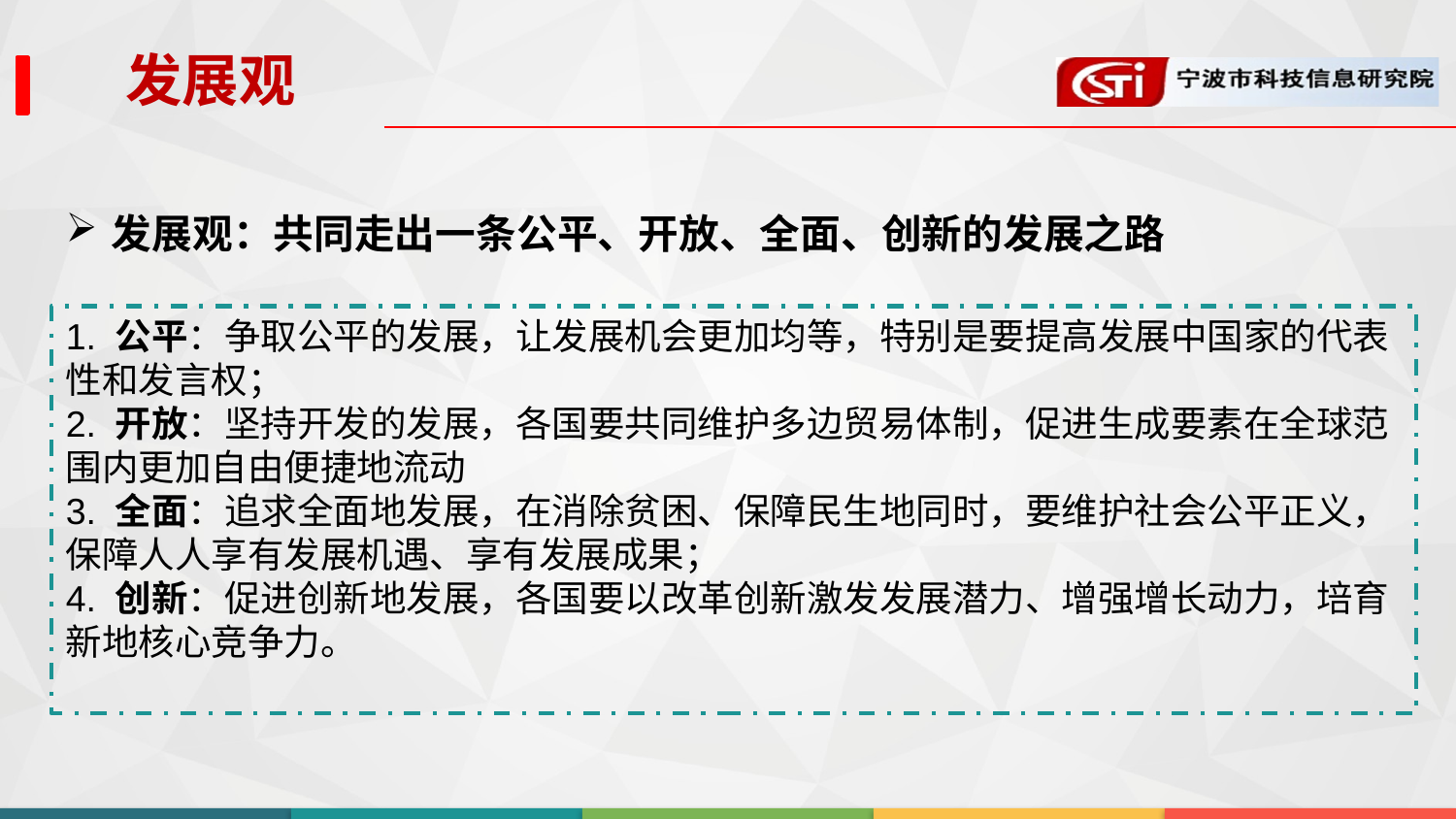

发展观

发展观：共同走出一条公平、开放、全面、创新的发展之路
1. 公平：争取公平的发展，让发展机会更加均等，特别是要提高发展中国家的代表性和发言权；
2. 开放：坚持开发的发展，各国要共同维护多边贸易体制，促进生成要素在全球范围内更加自由便捷地流动
3. 全面：追求全面地发展，在消除贫困、保障民生地同时，要维护社会公平正义，保障人人享有发展机遇、享有发展成果；
4. 创新：促进创新地发展，各国要以改革创新激发发展潜力、增强增长动力，培育新地核心竞争力。